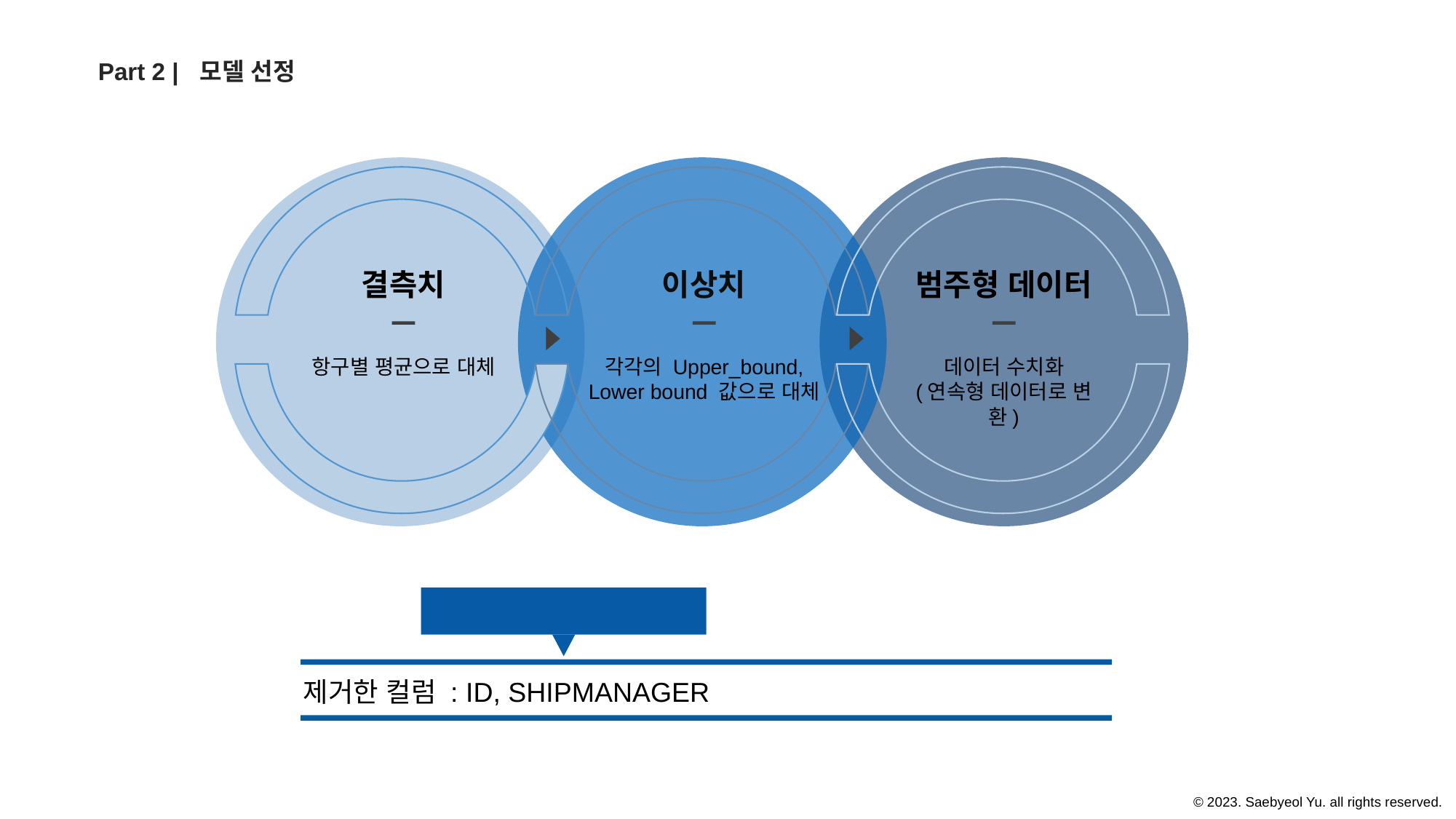

Part 2 |
모델 선정

결측치
이상치
범주형 데이터

항구별 평균으로 대체
각각의 Upper_bound,
Lower bound 값으로 대체
데이터 수치화
(연속형 데이터로 변환)

상관성이 매우 낮음 (0.001 이하)

제거한 컬럼 : ID, SHIPMANAGER